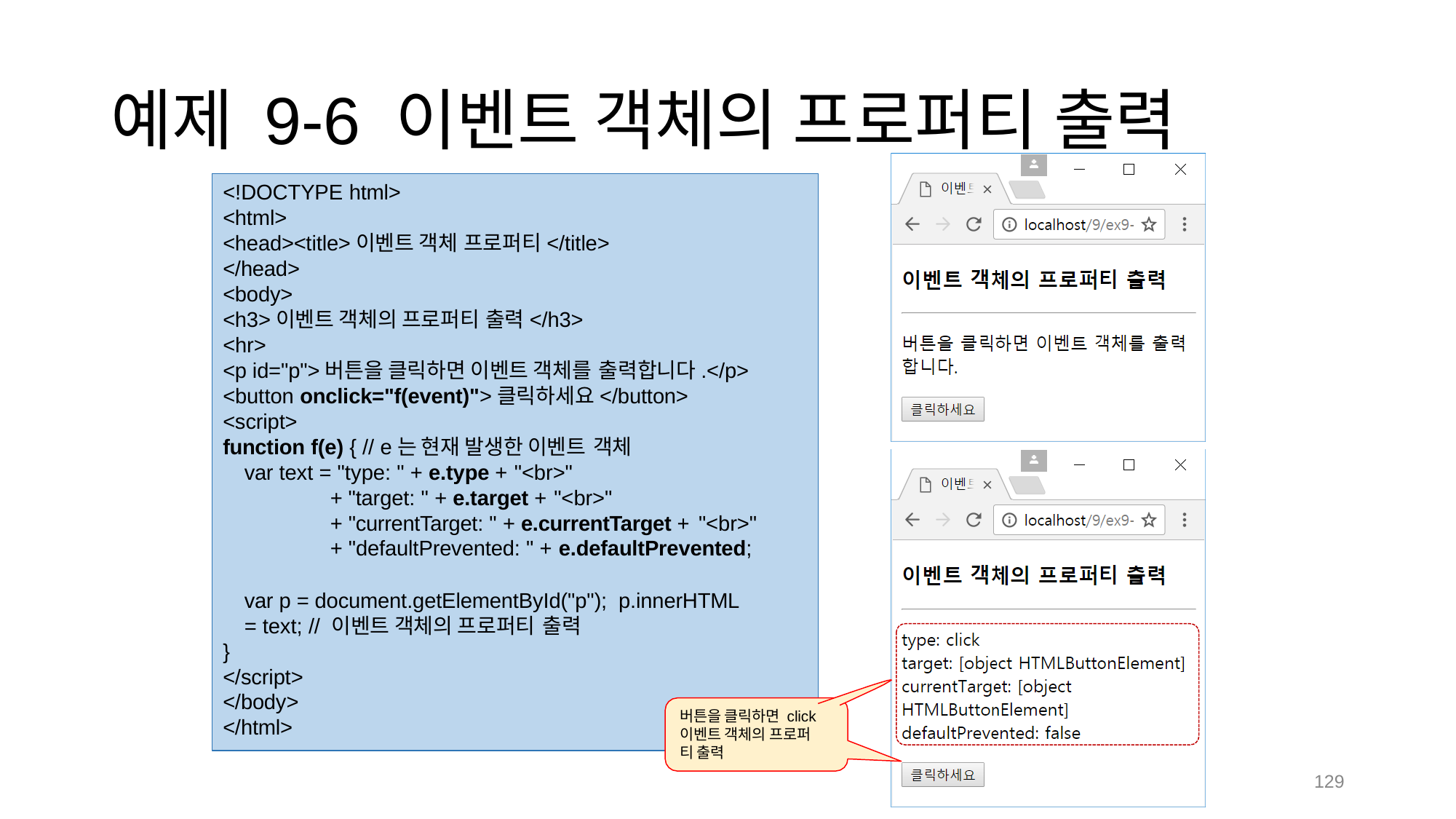

# 예제 9-6 이벤트 객체의 프로퍼티 출력

<!DOCTYPE html>
<html>
<head><title>이벤트 객체 프로퍼티</title>
</head>
<body>
<h3>이벤트 객체의 프로퍼티 출력</h3>
<hr>
<p id="p">버튼을 클릭하면 이벤트 객체를 출력합니다.</p>
<button onclick="f(event)">클릭하세요</button>
<script>
function f(e) { // e는 현재 발생한 이벤트 객체
var text = "type: " + e.type + "<br>"
+ "target: " + e.target + "<br>"
+ "currentTarget: " + e.currentTarget + "<br>"
+ "defaultPrevented: " + e.defaultPrevented;

var p = document.getElementById("p");  p.innerHTML = text; // 이벤트 객체의 프로퍼티 출력
}
</script>

</body>
</html>

버튼을 클릭하면 click
이벤트 객체의 프로퍼
티 출력
129